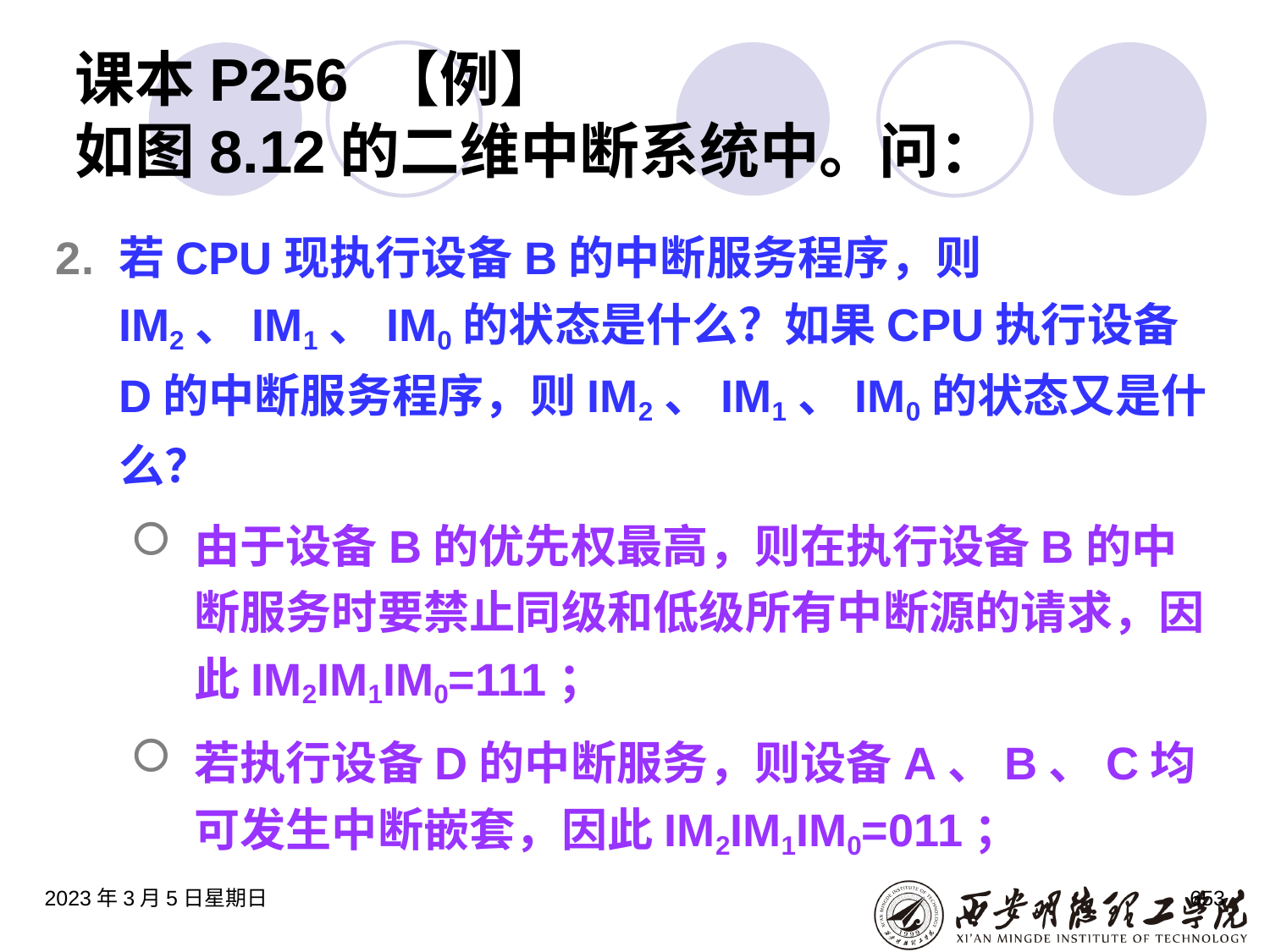

# 课本P256 【例】 如图8.12的二维中断系统中。问：
若CPU现执行设备B的中断服务程序，则IM2、IM1、IM0的状态是什么？如果CPU执行设备D的中断服务程序，则IM2、IM1、IM0的状态又是什么？
由于设备B的优先权最高，则在执行设备B的中断服务时要禁止同级和低级所有中断源的请求，因此IM2IM1IM0=111；
若执行设备D的中断服务，则设备A、B、C均可发生中断嵌套，因此IM2IM1IM0=011；
2023年3月5日星期日
653